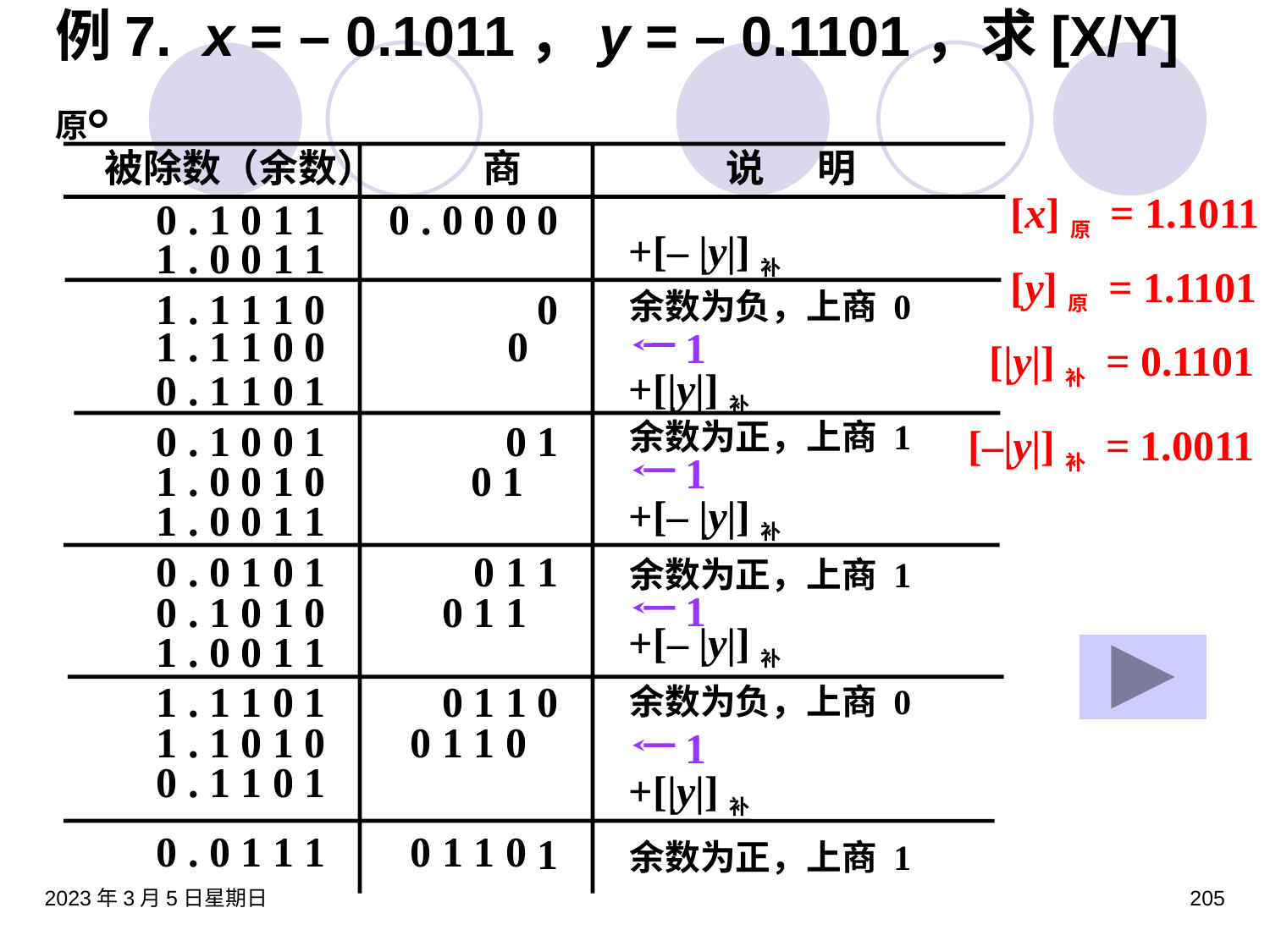

# 例7.  x = – 0.1011，y = – 0.1101，求[X/Y]原。
被除数（余数）            商                       说      明

[x]原 = 1.1011
0 . 1 0 1 1
0 . 0 0 0 0

+[– |y|]补
1 . 0 0 1 1
[y]原 = 1.1101
1 . 1 1 1 0
余数为负，上商 0
0

1 . 1 1 0 0
0
1

[|y|]补 = 0.1101
+[|y|]补
0 . 1 1 0 1
0 . 1 0 0 1
余数为正，上商 1
0
1
[–|y|]补 = 1.0011

1

1 . 0 0 1 0
0 1
+[– |y|]补
1 . 0 0 1 1
0 . 0 1 0 1
0 1
余数为正，上商 1
1

1

0 . 1 0 1 0
0 1 1
+[– |y|]补
1 . 0 0 1 1

1 . 1 1 0 1
0 1 1
余数为负，上商 0
0

1 . 1 0 1 0
0 1 1 0
1

0 . 1 1 0 1
+[|y|]补
0 . 0 1 1 1
0 1 1 0
余数为正，上商 1

1
2023年3月5日星期日
205